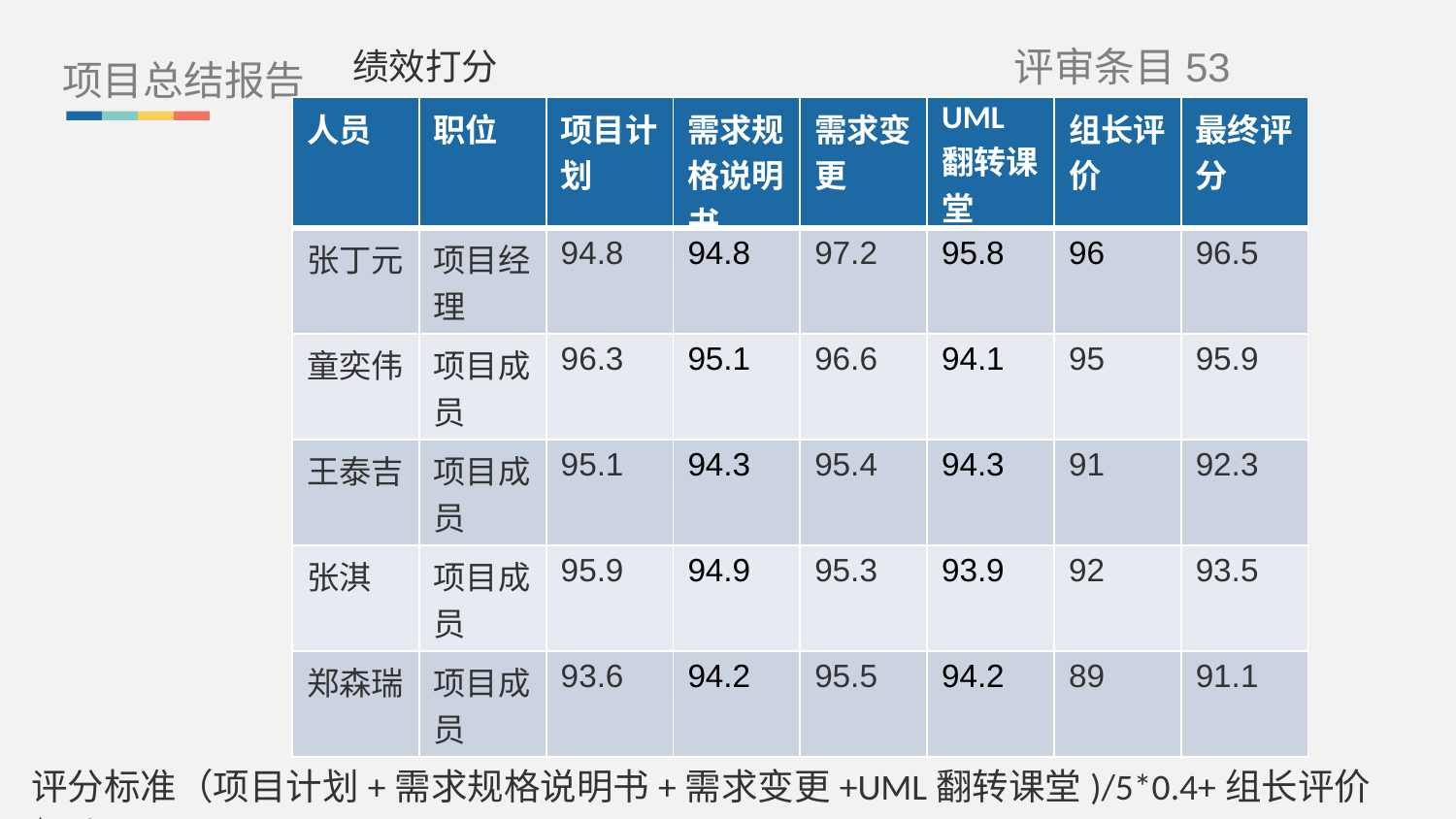

项目总结报告
绩效打分
评审条目53
| 人员 | 职位 | 项目计划 | 需求规格说明书 | 需求变更 | UML翻转课堂 | 组长评价 | 最终评分 |
| --- | --- | --- | --- | --- | --- | --- | --- |
| 张丁元 | 项目经理 | 94.8 | 94.8 | 97.2 | 95.8 | 96 | 96.5 |
| 童奕伟 | 项目成员 | 96.3 | 95.1 | 96.6 | 94.1 | 95 | 95.9 |
| 王泰吉 | 项目成员 | 95.1 | 94.3 | 95.4 | 94.3 | 91 | 92.3 |
| 张淇 | 项目成员 | 95.9 | 94.9 | 95.3 | 93.9 | 92 | 93.5 |
| 郑森瑞 | 项目成员 | 93.6 | 94.2 | 95.5 | 94.2 | 89 | 91.1 |

评分标准（项目计划+需求规格说明书+需求变更+UML翻转课堂)/5*0.4+组长评价*0.6